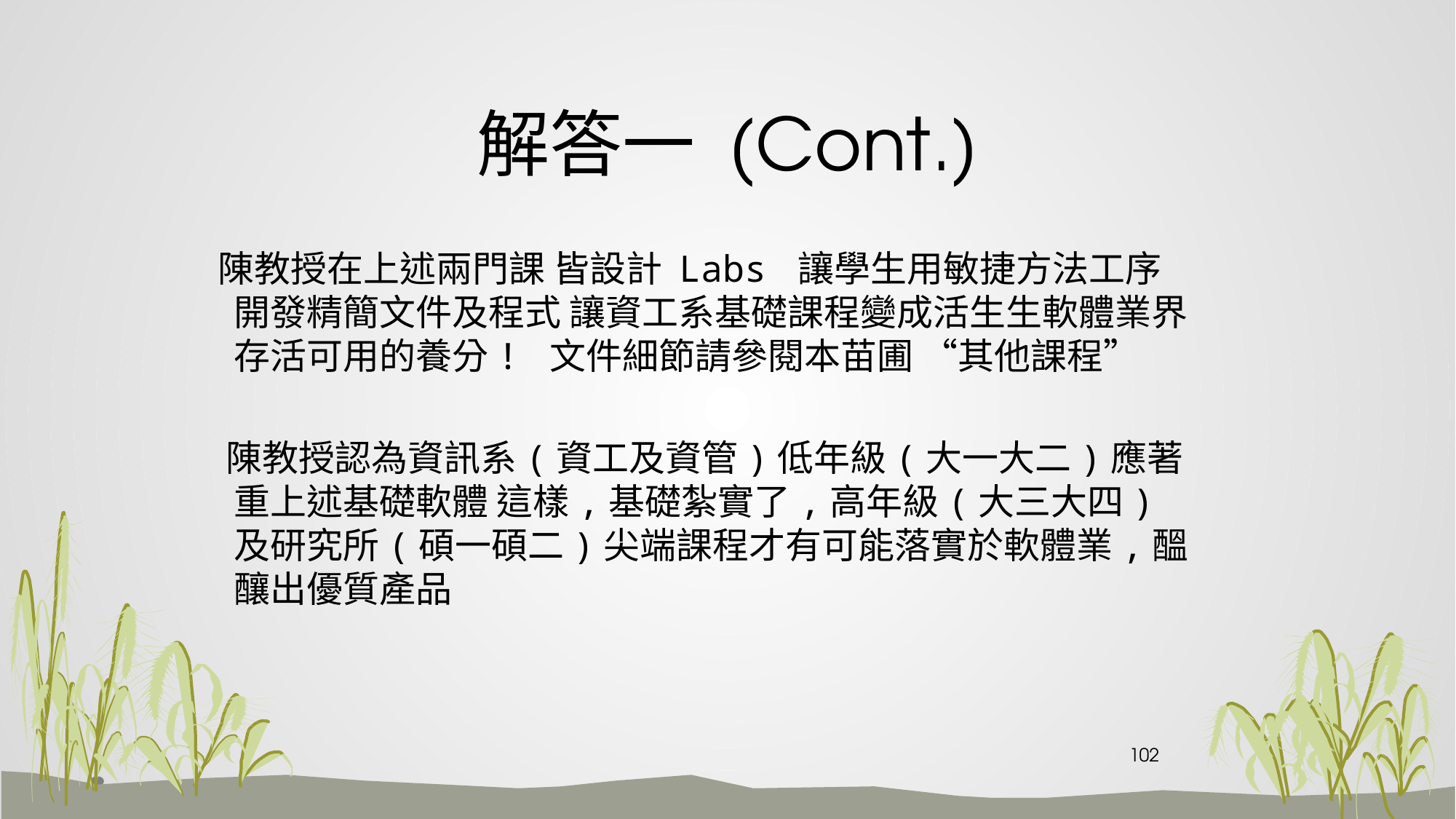

# 解答一 (Cont.)
  陳教授在上述兩門課 皆設計 Labs 讓學生用敏捷方法工序開發精簡文件及程式 讓資工系基礎課程變成活生生軟體業界存活可用的養分! 文件細節請參閱本苗圃 “其他課程”

   陳教授認為資訊系(資工及資管)低年級(大一大二)應著重上述基礎軟體 這樣,基礎紮實了,高年級(大三大四)及研究所(碩一碩二)尖端課程才有可能落實於軟體業,醞釀出優質產品

102